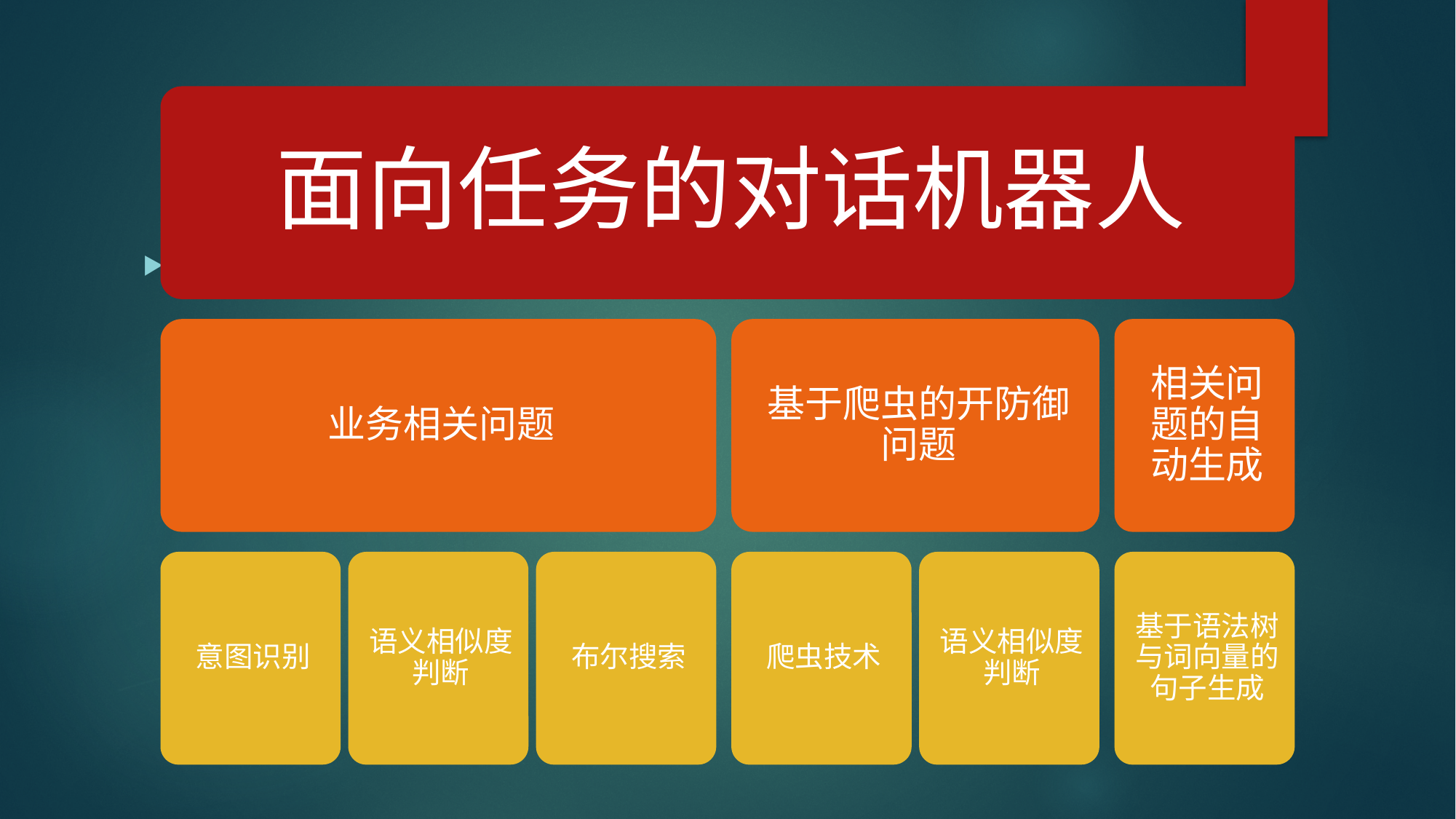

#
面向任务的对话机器人
业务相关问题
意图识别
语义相似度判断
布尔搜索
基于爬虫的开防御问题
爬虫技术
语义相似度判断
相关问题的自动生成
基于语法树与词向量的句子生成
该项目需要大家实现如下功能：